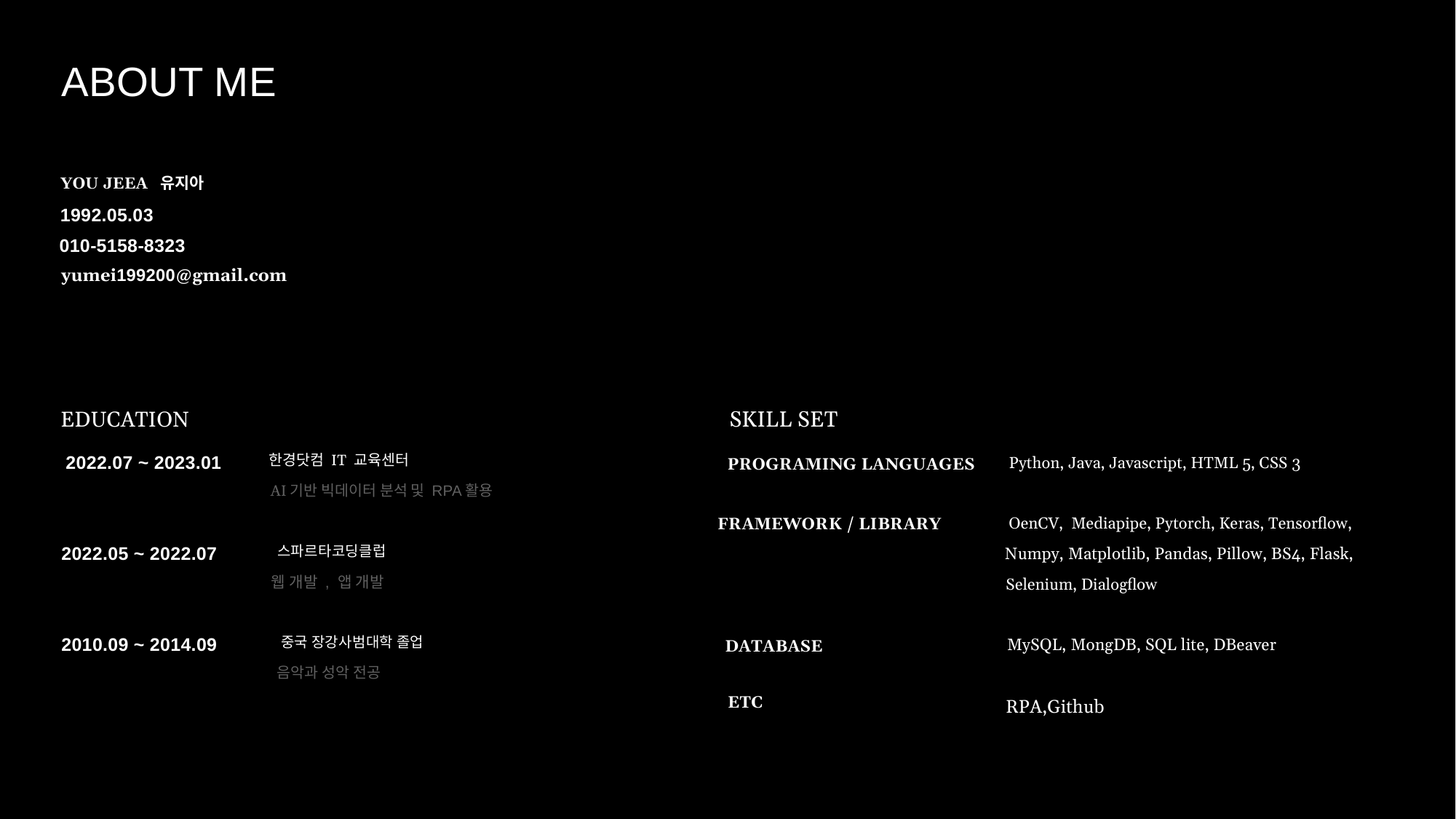

ABOUT ME
YOU JEEA  유지아
1992.05.03
010-5158-8323
yumei199200@gmail.com
EDUCATION
SKILL SET
2022.07 ~ 2023.01
한경닷컴 IT 교육센터
Python, Java, Javascript, HTML 5, CSS 3
PROGRAMING LANGUAGES
AI기반 빅데이터 분석 및 RPA활용
FRAMEWORK / LIBRARY
OenCV,  Mediapipe, Pytorch, Keras, Tensorflow,
2022.05 ~ 2022.07
스파르타코딩클럽
Numpy, Matplotlib, Pandas, Pillow, BS4, Flask,

웹 개발 , 앱 개발
Selenium, Dialogflow
2010.09 ~ 2014.09
중국 장강사범대학 졸업
MySQL, MongDB, SQL lite, DBeaver
DATABASE
음악과 성악 전공
ETC
RPA,Github